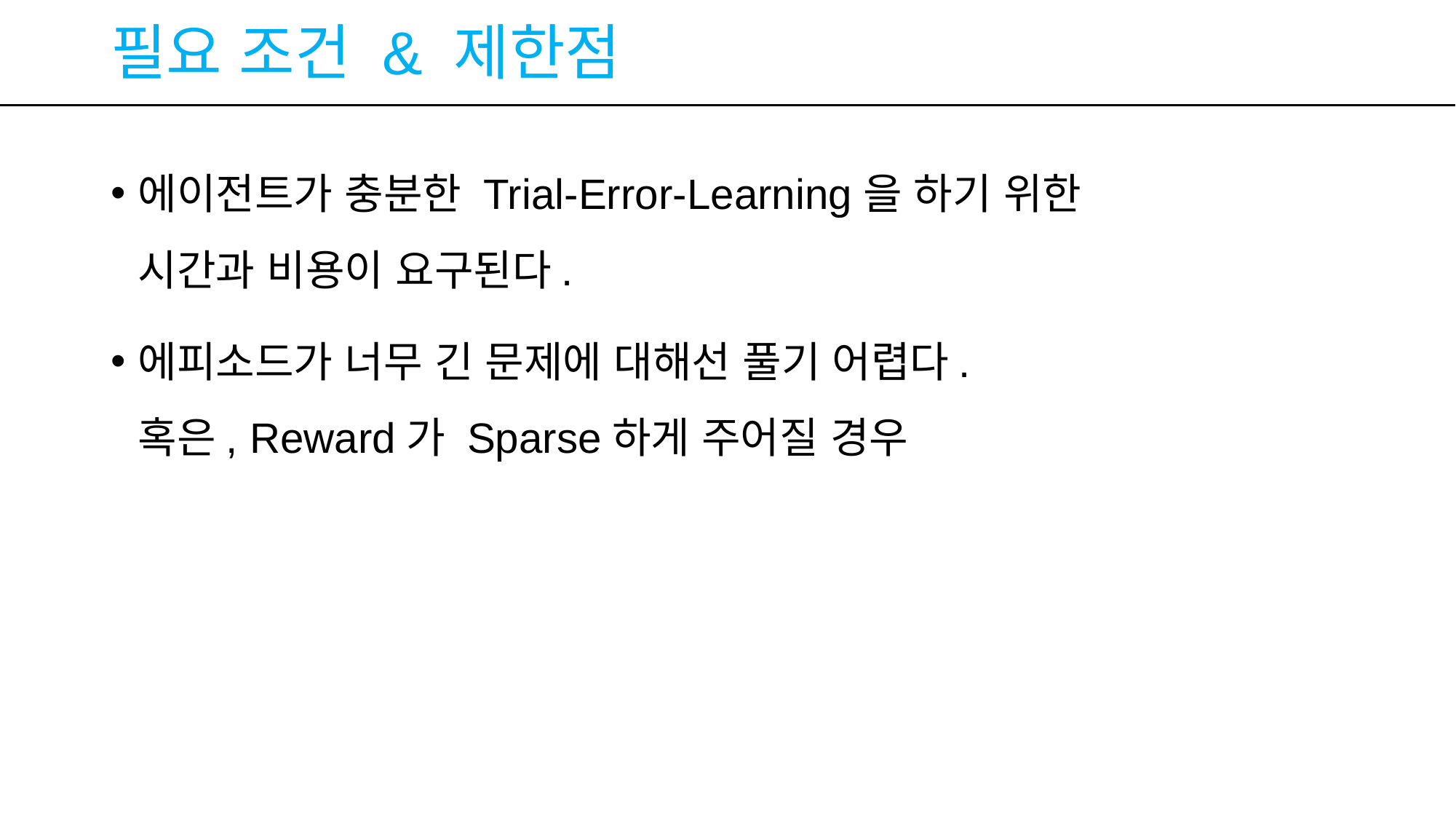

# 필요 조건 & 제한점
에이전트가 충분한 Trial-Error-Learning을 하기 위한
시간과 비용이 요구된다.
에피소드가 너무 긴 문제에 대해선 풀기 어렵다.
혹은, Reward가 Sparse하게 주어질 경우